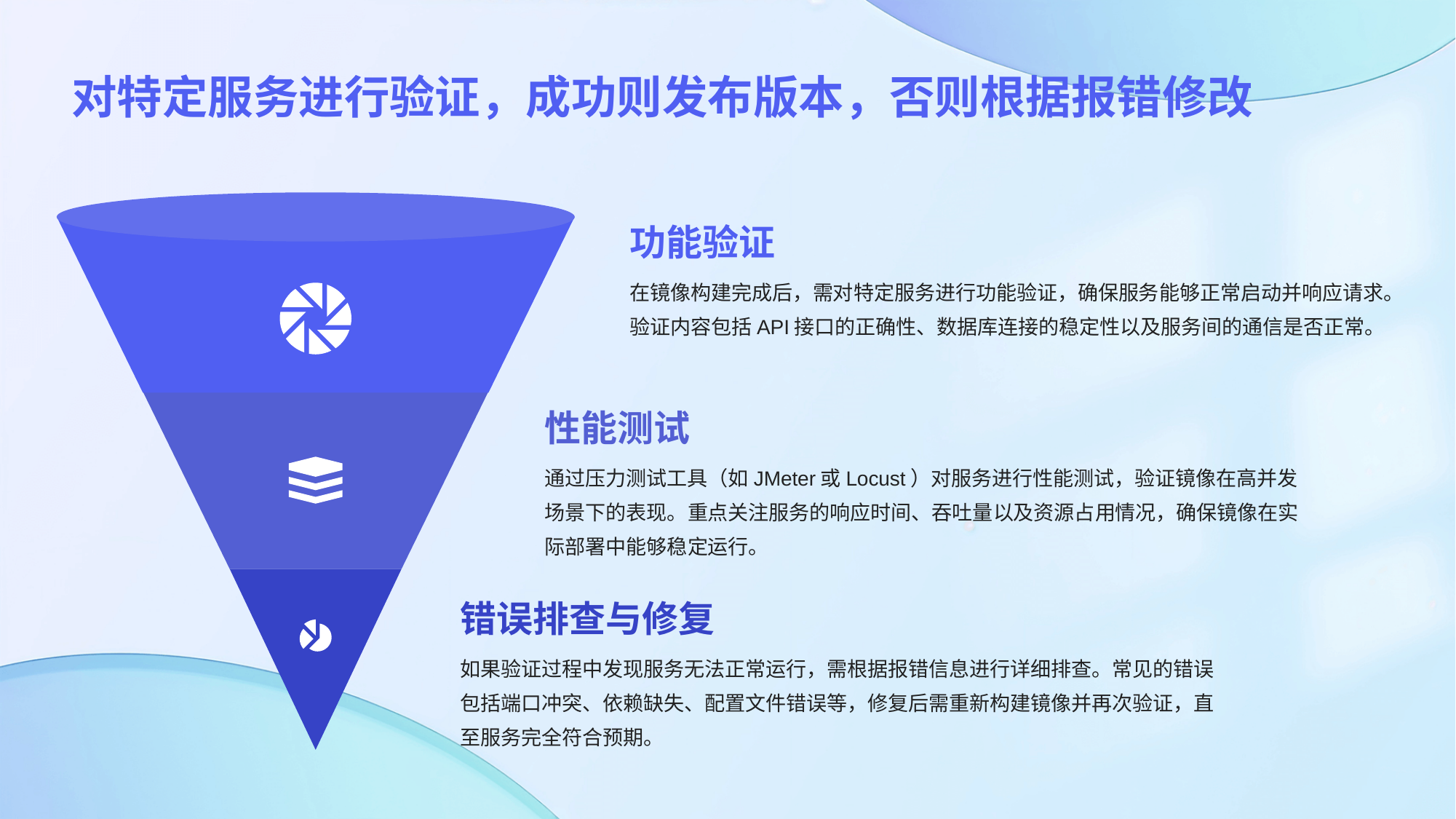

对特定服务进行验证，成功则发布版本，否则根据报错修改

功能验证

在镜像构建完成后，需对特定服务进行功能验证，确保服务能够正常启动并响应请求。验证内容包括API接口的正确性、数据库连接的稳定性以及服务间的通信是否正常。

性能测试

通过压力测试工具（如JMeter或Locust）对服务进行性能测试，验证镜像在高并发场景下的表现。重点关注服务的响应时间、吞吐量以及资源占用情况，确保镜像在实际部署中能够稳定运行。

错误排查与修复

如果验证过程中发现服务无法正常运行，需根据报错信息进行详细排查。常见的错误包括端口冲突、依赖缺失、配置文件错误等，修复后需重新构建镜像并再次验证，直至服务完全符合预期。